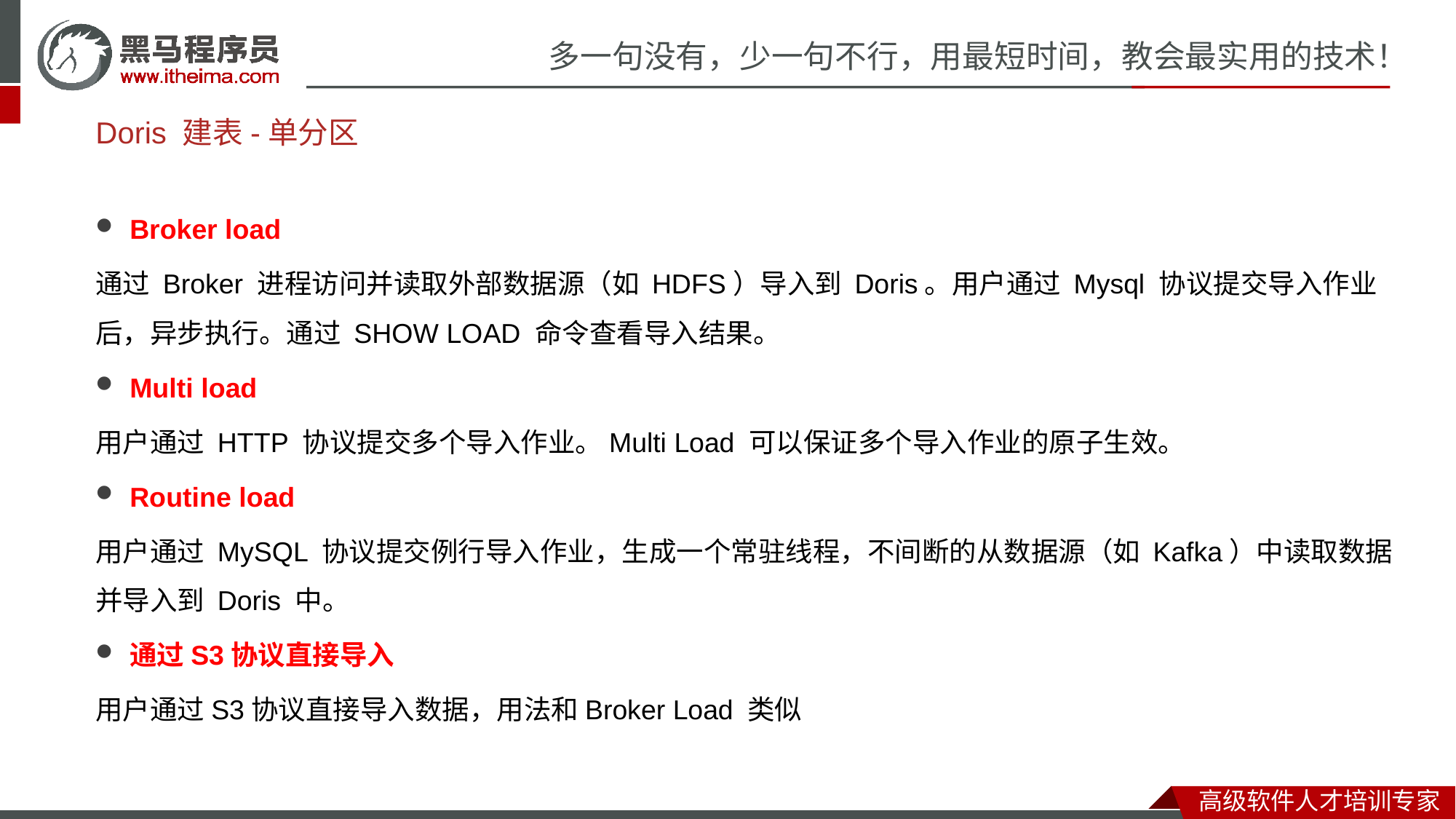

# Doris 建表-单分区
Broker load
通过 Broker 进程访问并读取外部数据源（如 HDFS）导入到 Doris。用户通过 Mysql 协议提交导入作业后，异步执行。通过 SHOW LOAD 命令查看导入结果。
Multi load
用户通过 HTTP 协议提交多个导入作业。Multi Load 可以保证多个导入作业的原子生效。
Routine load
用户通过 MySQL 协议提交例行导入作业，生成一个常驻线程，不间断的从数据源（如 Kafka）中读取数据并导入到 Doris 中。
通过S3协议直接导入
用户通过S3协议直接导入数据，用法和Broker Load 类似